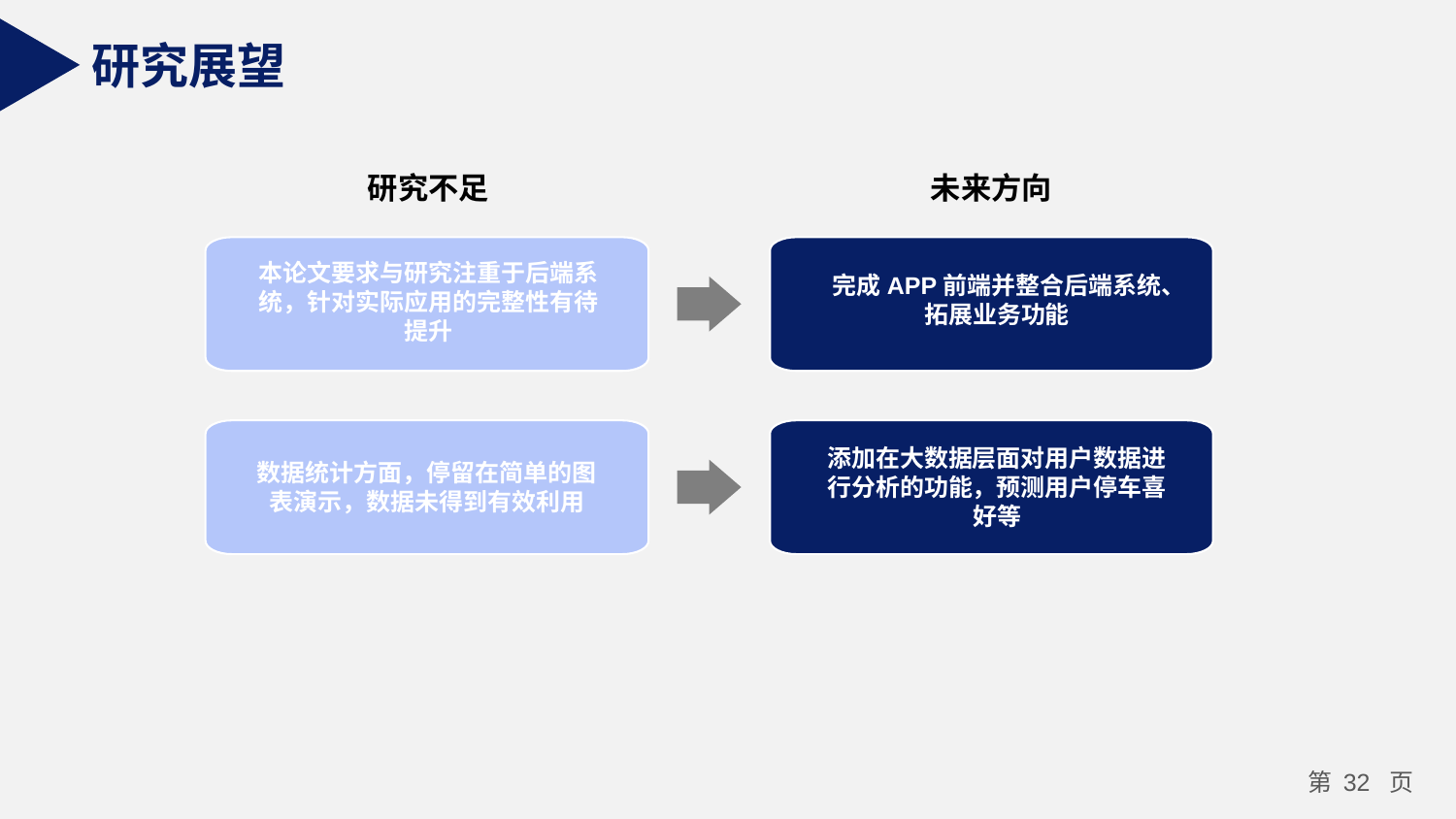

研究展望
未来方向
研究不足

本论文要求与研究注重于后端系统，针对实际应用的完整性有待提升
完成APP前端并整合后端系统、拓展业务功能

添加在大数据层面对用户数据进行分析的功能，预测用户停车喜好等
数据统计方面，停留在简单的图表演示，数据未得到有效利用